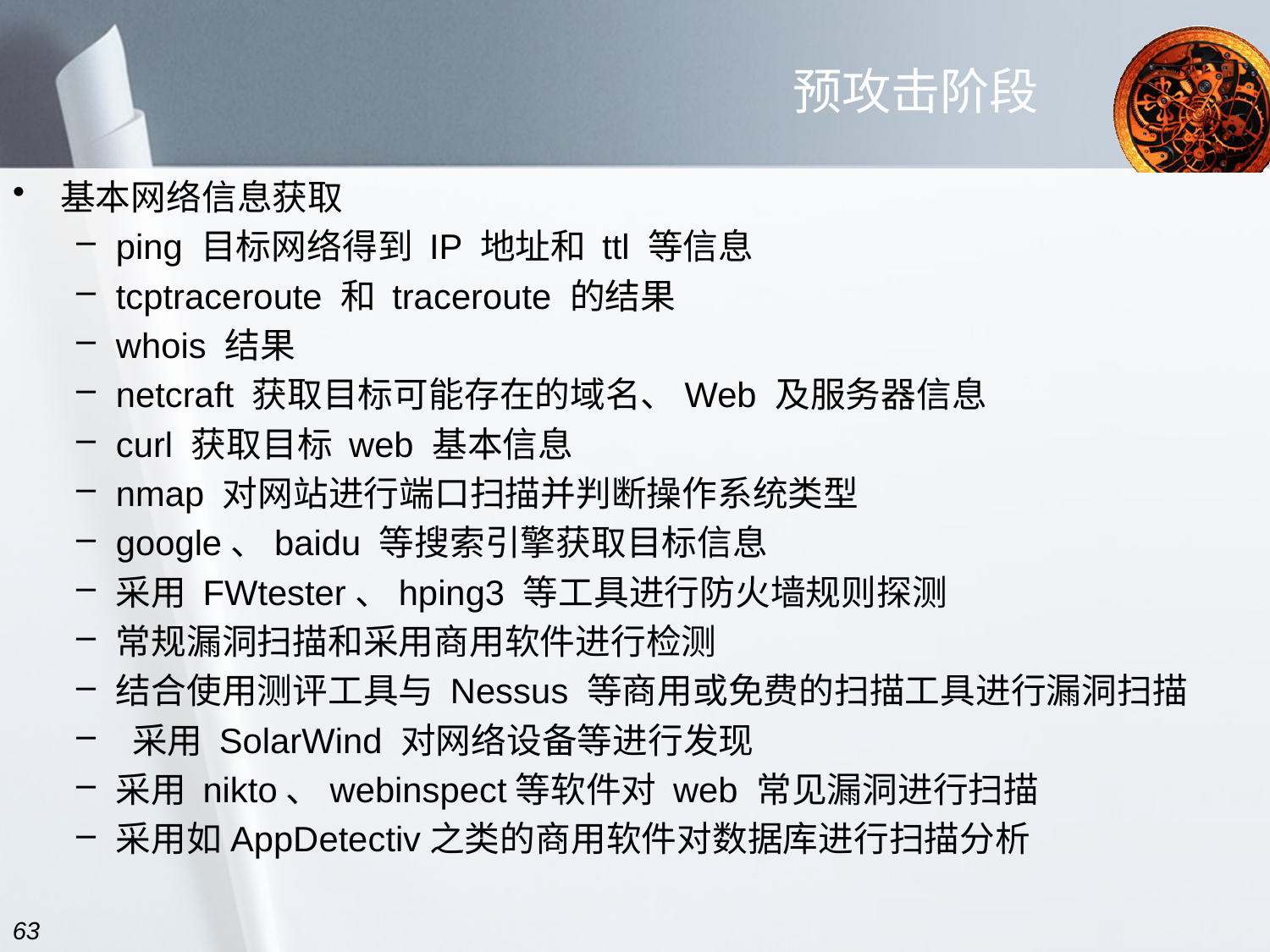

# 预攻击阶段
基本网络信息获取
ping 目标网络得到 IP 地址和 ttl 等信息
tcptraceroute 和 traceroute 的结果
whois 结果
netcraft 获取目标可能存在的域名、Web 及服务器信息
curl 获取目标 web 基本信息
nmap 对网站进行端口扫描并判断操作系统类型
google、baidu 等搜索引擎获取目标信息
采用 FWtester、hping3 等工具进行防火墙规则探测
常规漏洞扫描和采用商用软件进行检测
结合使用测评工具与 Nessus 等商用或免费的扫描工具进行漏洞扫描
 采用 SolarWind 对网络设备等进行发现
采用 nikto、webinspect等软件对 web 常见漏洞进行扫描
采用如AppDetectiv之类的商用软件对数据库进行扫描分析
63